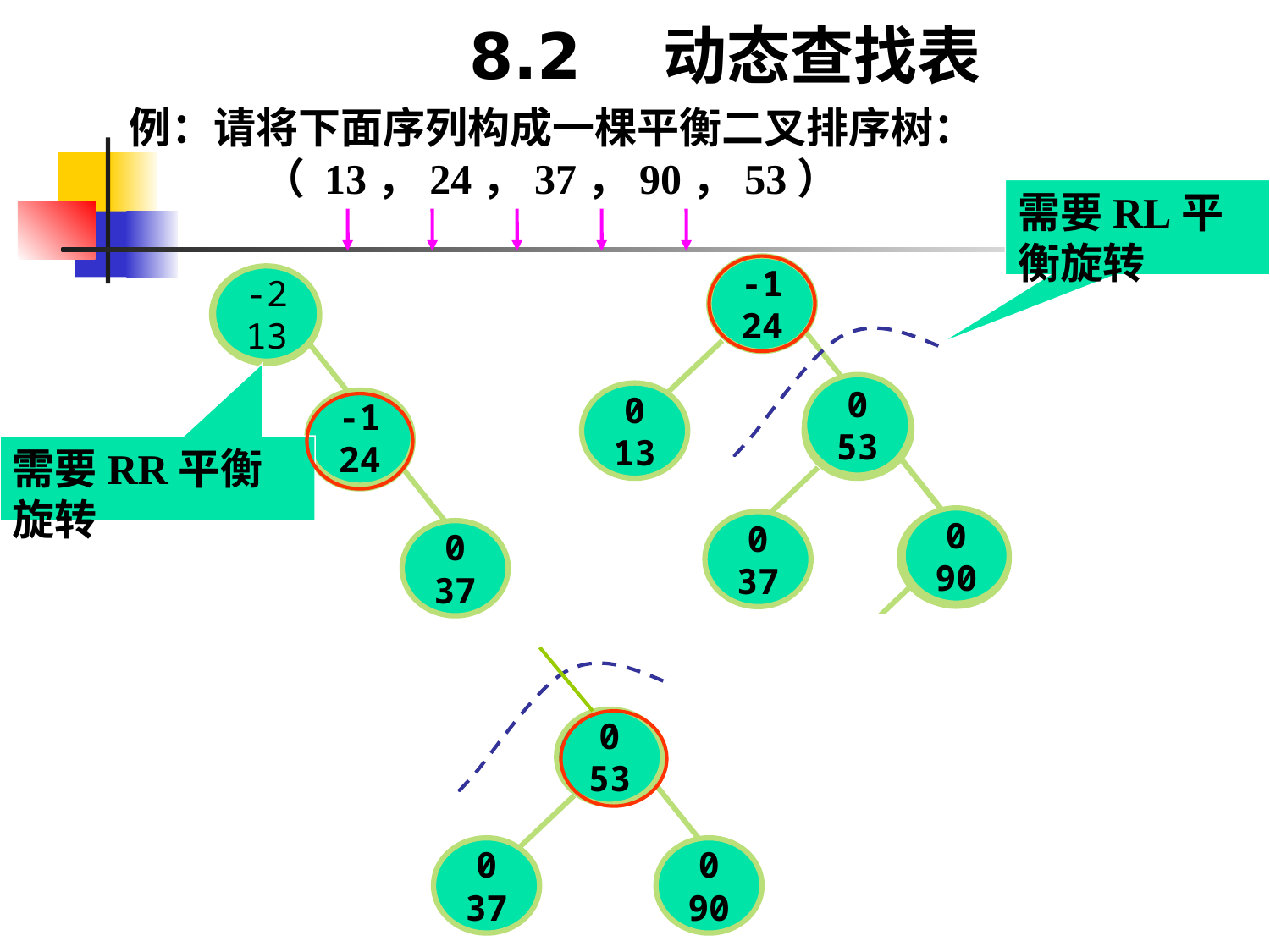

8.2   动态查找表
# 例：请将下面序列构成一棵平衡二叉排序树： （ 13，24，37，90，53）
需要RL平衡旋转

0
24

0
37

0
13
-1
24

-2
13
0
13
-1
13

0
24
0
53

0
90

0
37
-1
37
-2
37
-1
24

需要RR平衡旋转

0
90

0
37
1
90

0
53

0
53

0
90

0
37
87